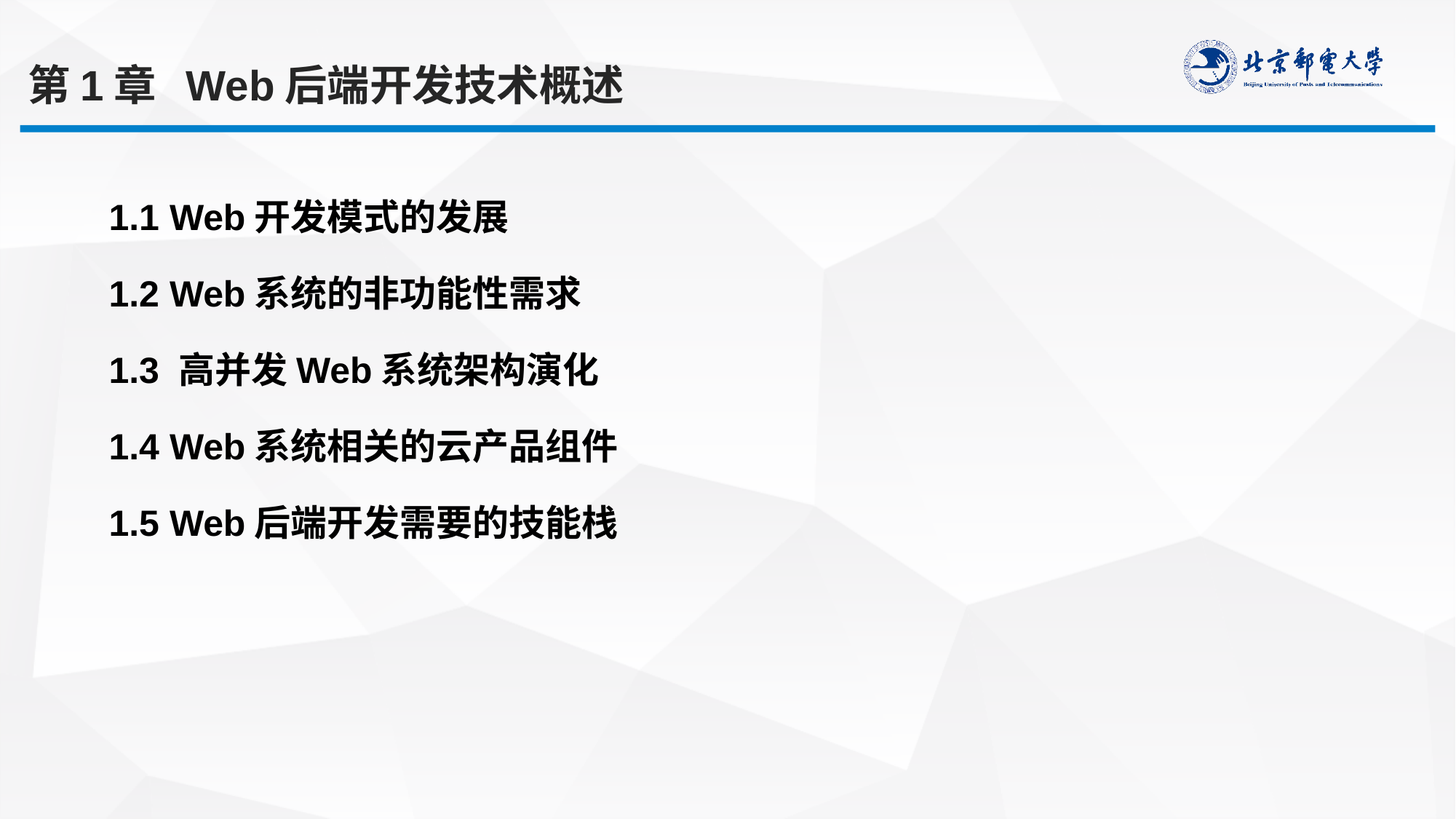

第1章  Web后端开发技术概述

1.1 Web开发模式的发展
1.2 Web系统的非功能性需求
1.3 高并发Web系统架构演化
1.4 Web系统相关的云产品组件
1.5 Web后端开发需要的技能栈